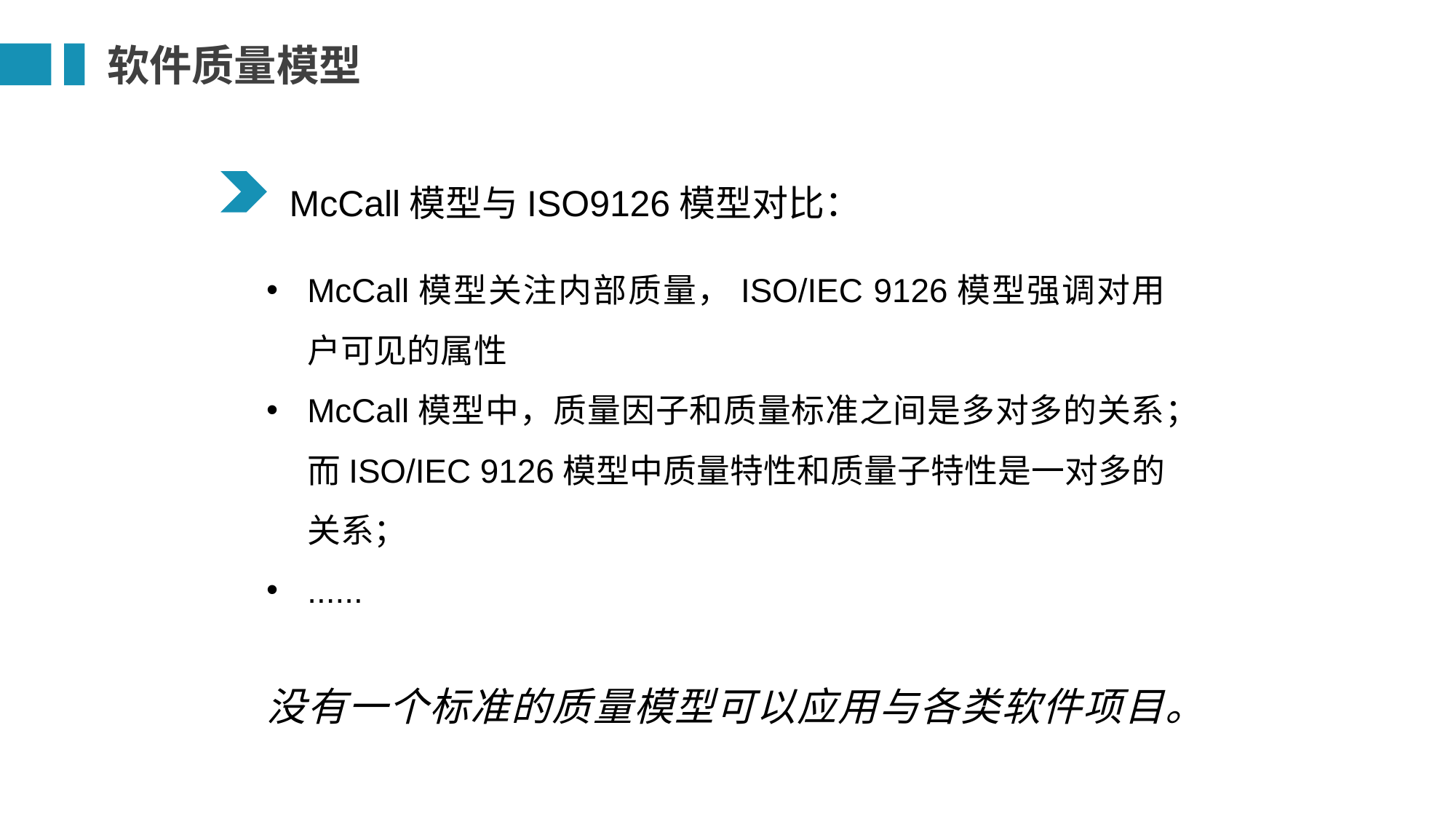

软件质量模型

McCall模型与ISO9126模型对比：

McCall模型关注内部质量，ISO/IEC 9126模型强调对用户可见的属性
McCall模型中，质量因子和质量标准之间是多对多的关系；而ISO/IEC 9126模型中质量特性和质量子特性是一对多的关系；
......
没有一个标准的质量模型可以应用与各类软件项目。
48